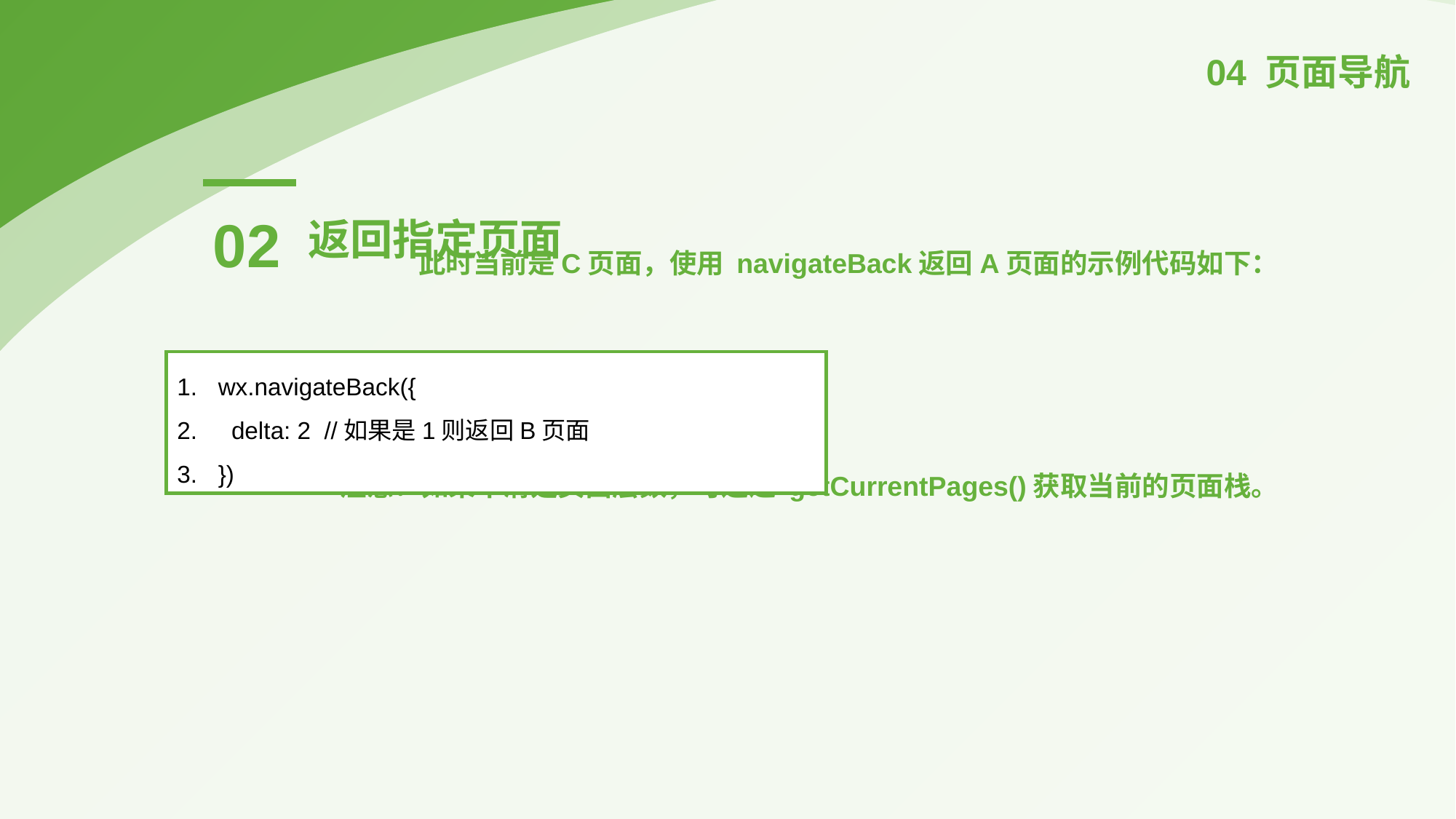

04 页面导航
02

返回指定页面
此时当前是C页面，使用 navigateBack返回A页面的示例代码如下：

注意：如果不清楚页面层数，可通过 getCurrentPages()获取当前的页面栈。

wx.navigateBack({
  delta: 2  //如果是1则返回B页面
})